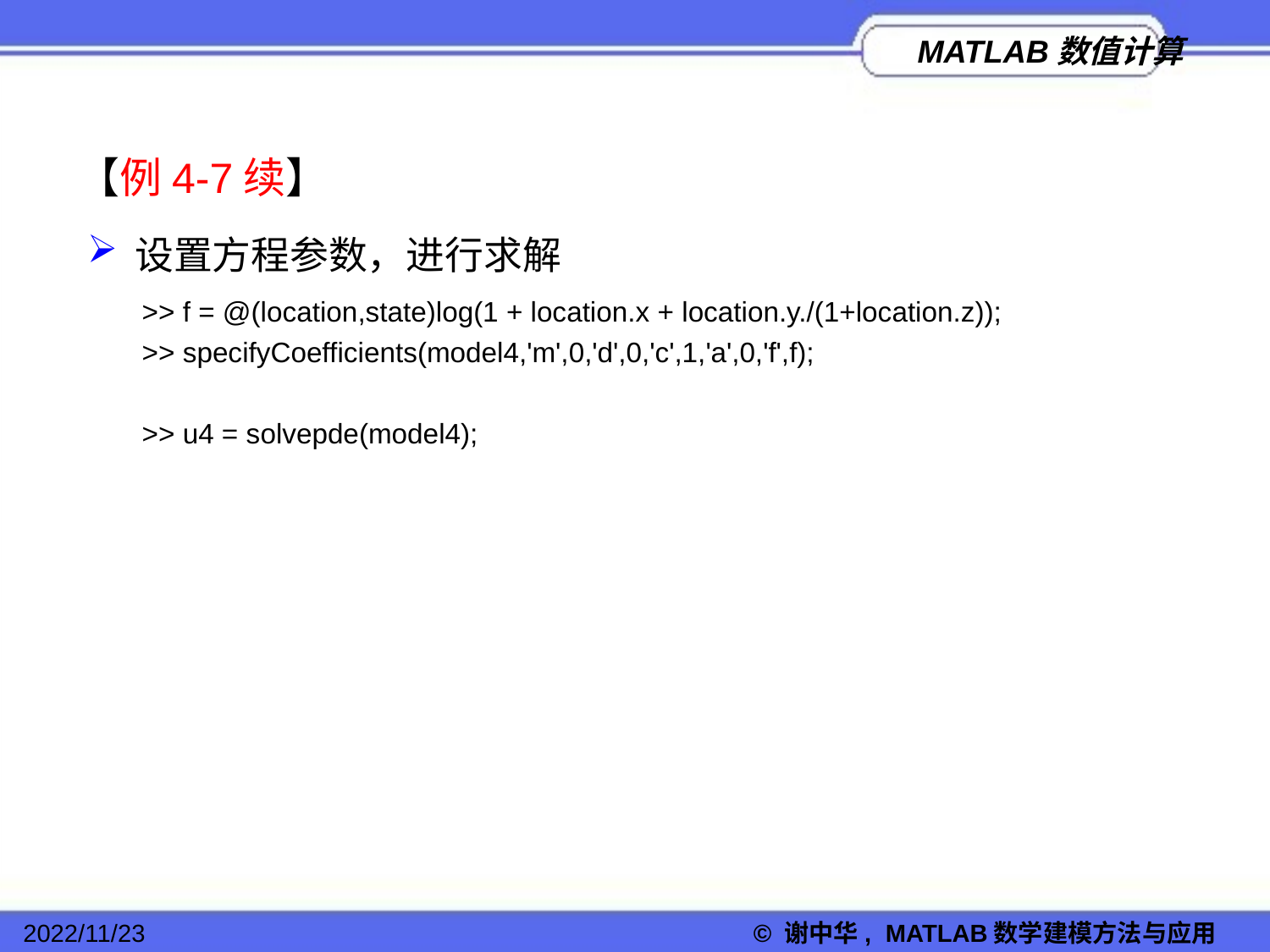

【例4-7续】
设置方程参数，进行求解
>> f = @(location,state)log(1 + location.x + location.y./(1+location.z));
>> specifyCoefficients(model4,'m',0,'d',0,'c',1,'a',0,'f',f);

>> u4 = solvepde(model4);
2022/11/23
© 谢中华,  MATLAB数学建模方法与应用